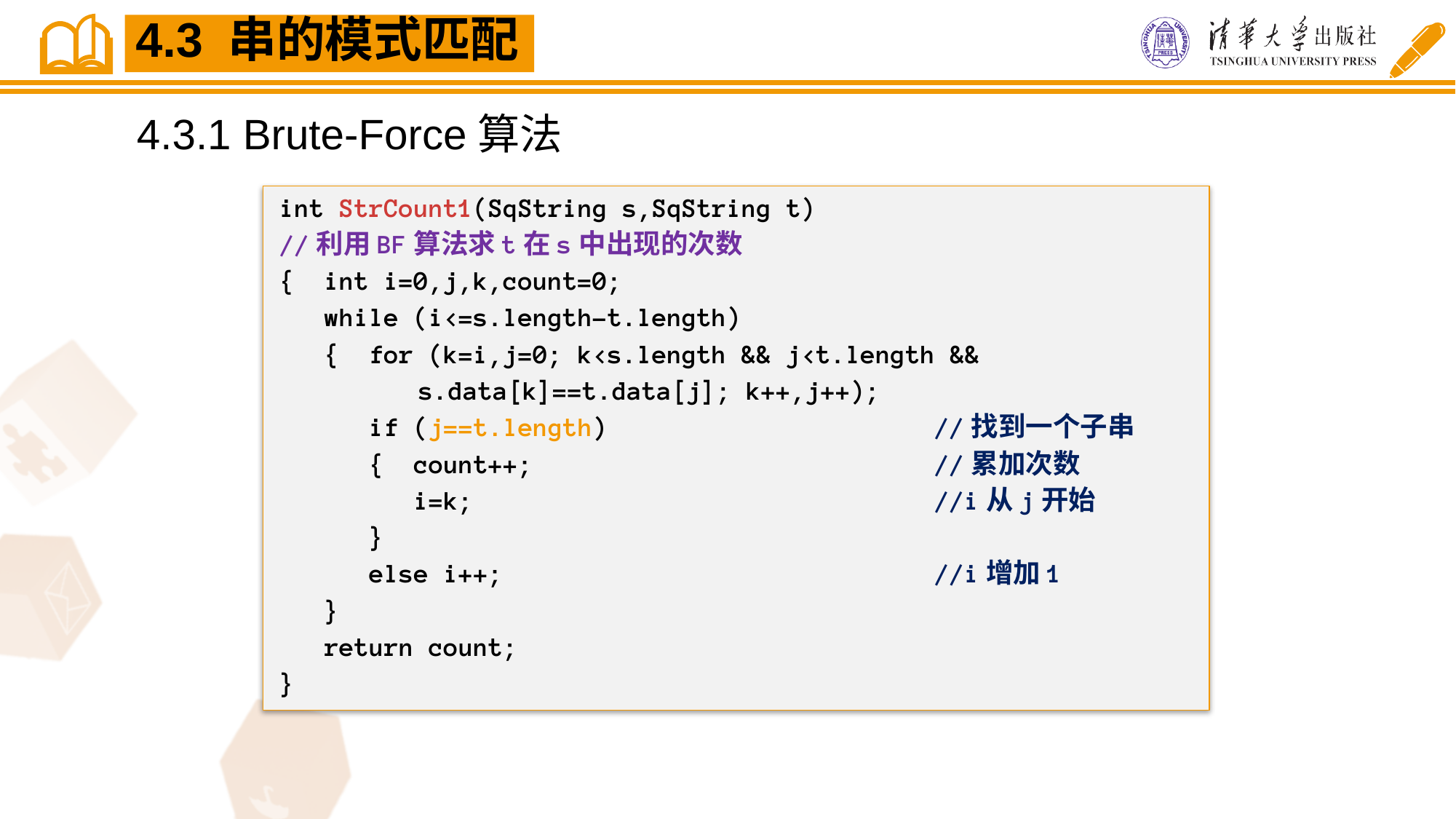

4.3 串的模式匹配
4.3.1 Brute-Force算法
int StrCount1(SqString s,SqString t)
//利用BF算法求t在s中出现的次数
{  int i=0,j,k,count=0;
   while (i<=s.length-t.length)
   {  for (k=i,j=0; k<s.length && j<t.length &&
	  s.data[k]==t.data[j]; k++,j++);
      if (j==t.length)			//找到一个子串
      {  count++;				//累加次数
         i=k;					//i从j开始
      }
      else i++;				//i增加1
   }
   return count;
}